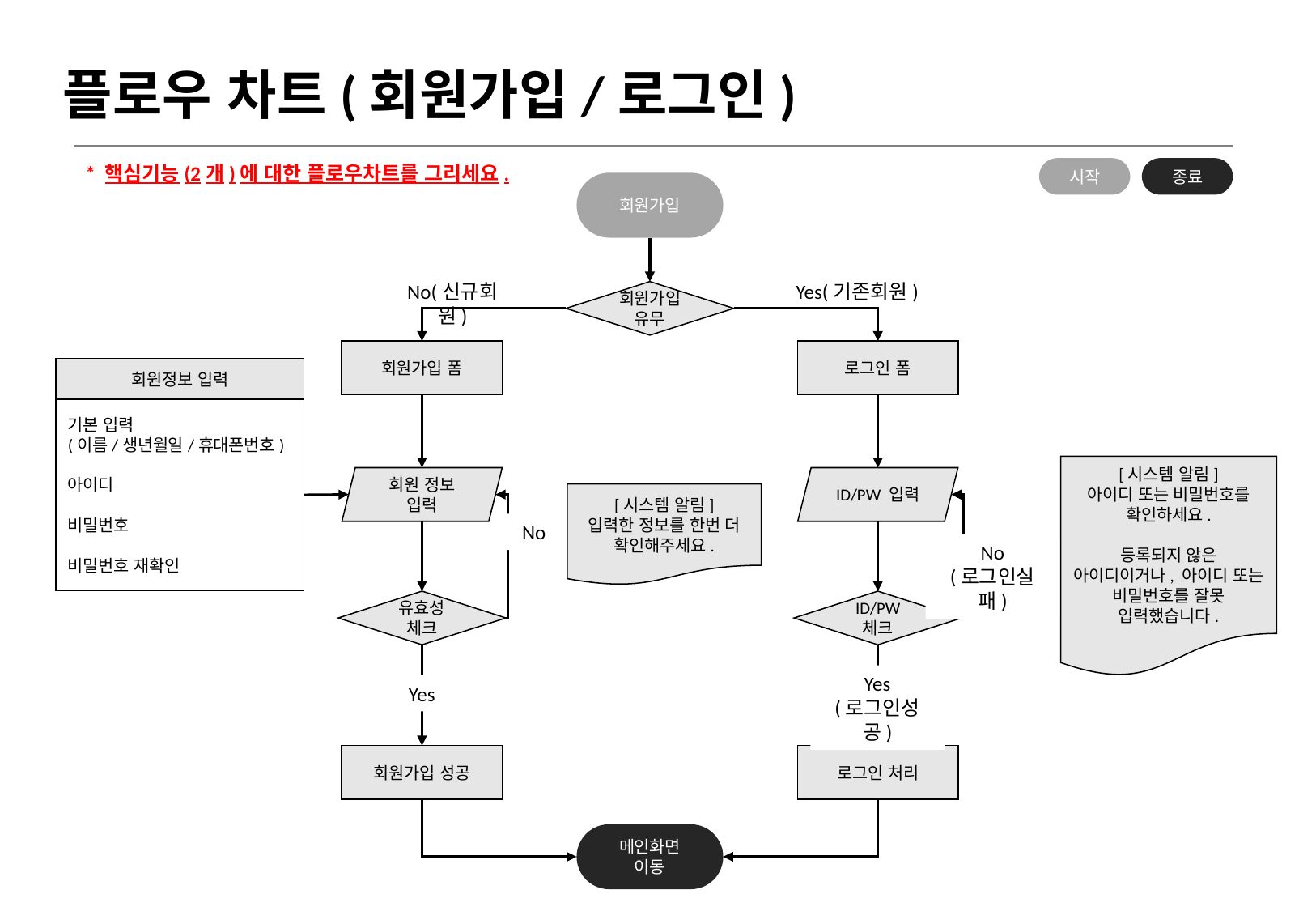

플로우 차트(회원가입/로그인)
* 핵심기능(2개)에 대한 플로우차트를 그리세요.
시작
종료
회원가입
No(신규회원)
Yes(기존회원)
회원가입
유무
회원가입 폼
로그인 폼
회원정보 입력
기본 입력
(이름/생년월일/휴대폰번호)

아이디

비밀번호

비밀번호 재확인
[시스템 알림]
아이디 또는 비밀번호를 확인하세요.

등록되지 않은 아이디이거나, 아이디 또는 비밀번호를 잘못 입력했습니다.
회원 정보
입력
ID/PW 입력
[시스템 알림]
입력한 정보를 한번 더 확인해주세요.
No
No
(로그인실패)
유효성
체크
ID/PW
체크
Yes
(로그인성공)
Yes
회원가입 성공
로그인 처리
메인화면
이동